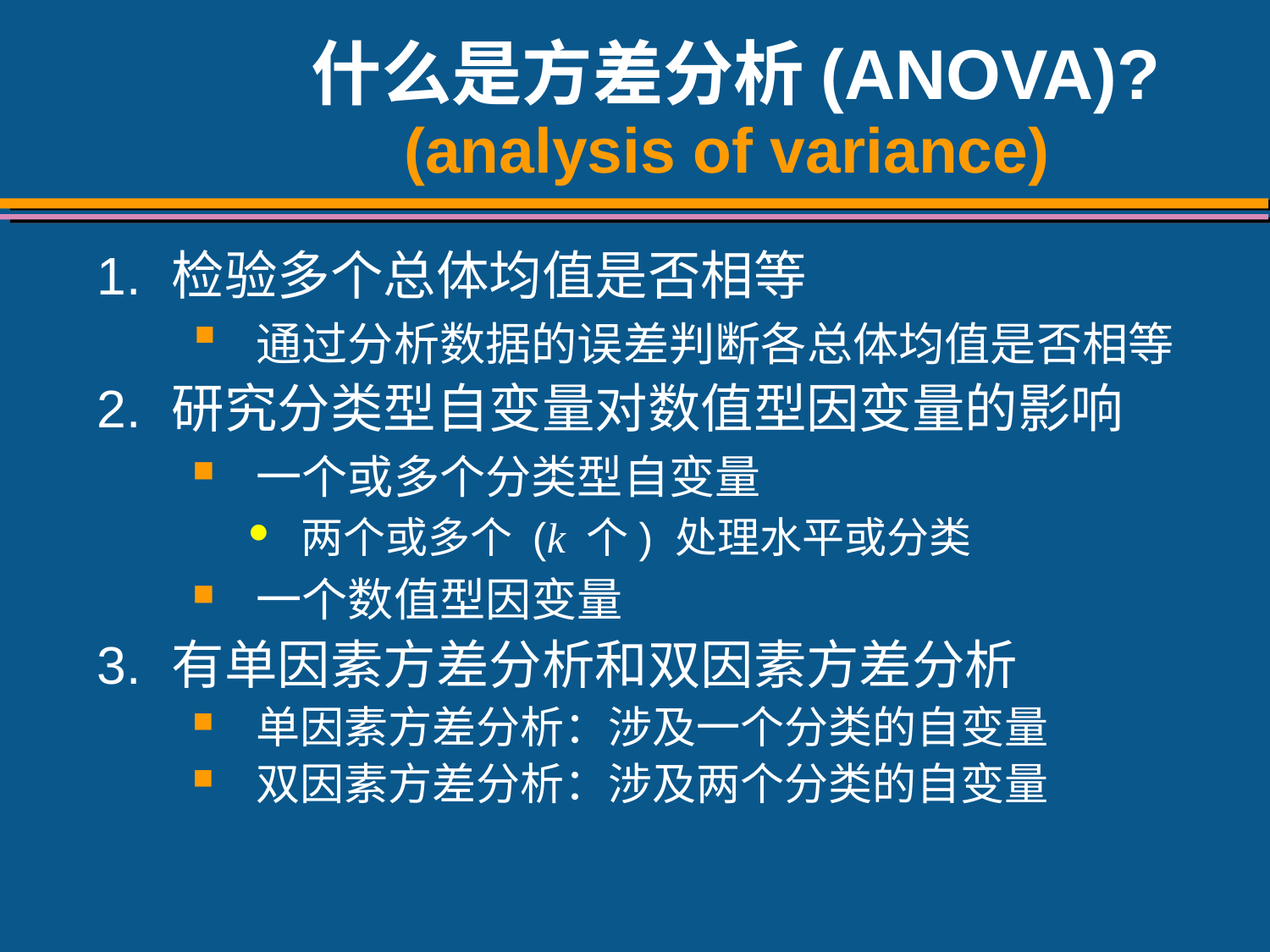

# 什么是方差分析(ANOVA)? (analysis of variance)
检验多个总体均值是否相等
通过分析数据的误差判断各总体均值是否相等
研究分类型自变量对数值型因变量的影响
一个或多个分类型自变量
两个或多个 (k 个) 处理水平或分类
一个数值型因变量
有单因素方差分析和双因素方差分析
单因素方差分析：涉及一个分类的自变量
双因素方差分析：涉及两个分类的自变量